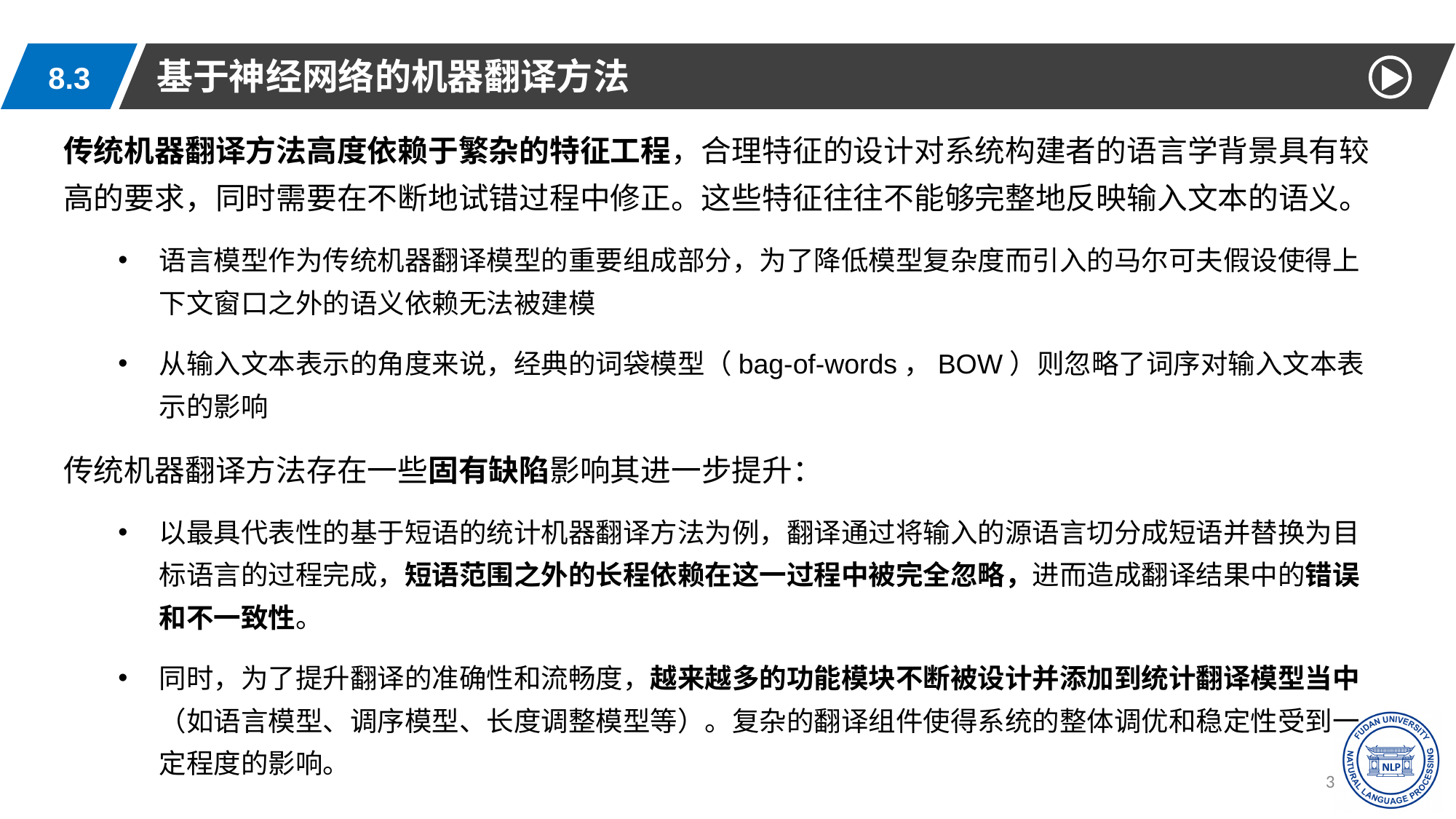

基于神经网络的机器翻译方法
8.3

传统机器翻译方法高度依赖于繁杂的特征工程，合理特征的设计对系统构建者的语言学背景具有较高的要求，同时需要在不断地试错过程中修正。这些特征往往不能够完整地反映输入文本的语义。
语言模型作为传统机器翻译模型的重要组成部分，为了降低模型复杂度而引入的马尔可夫假设使得上下文窗口之外的语义依赖无法被建模
从输入文本表示的角度来说，经典的词袋模型（bag-of-words，BOW）则忽略了词序对输入文本表示的影响
传统机器翻译方法存在一些固有缺陷影响其进一步提升：
以最具代表性的基于短语的统计机器翻译方法为例，翻译通过将输入的源语言切分成短语并替换为目标语言的过程完成，短语范围之外的长程依赖在这一过程中被完全忽略，进而造成翻译结果中的错误和不一致性。
同时，为了提升翻译的准确性和流畅度，越来越多的功能模块不断被设计并添加到统计翻译模型当中（如语言模型、调序模型、长度调整模型等）。复杂的翻译组件使得系统的整体调优和稳定性受到一定程度的影响。
36